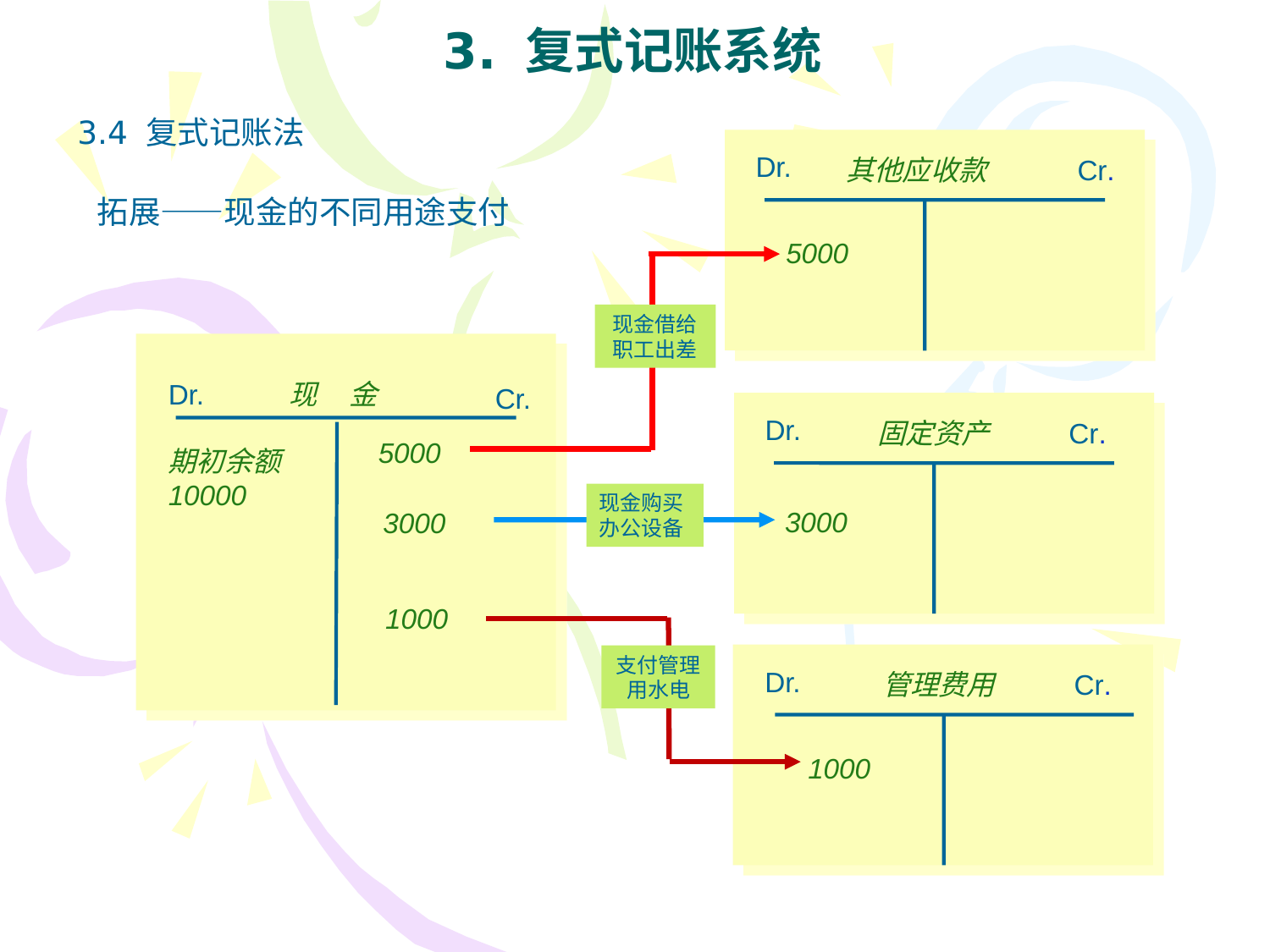

# 3. 复式记账系统
3.4 复式记账法

Dr.
其他应收款
Cr.

拓展——现金的不同用途支付
5000

现金借给职工出差

Dr.
现     金
Cr.

Dr.
固定资产
Cr.

5000
期初余额10000

现金购买办公设备
3000
3000

1000

Dr.
管理费用
Cr.

支付管理用水电
1000
35